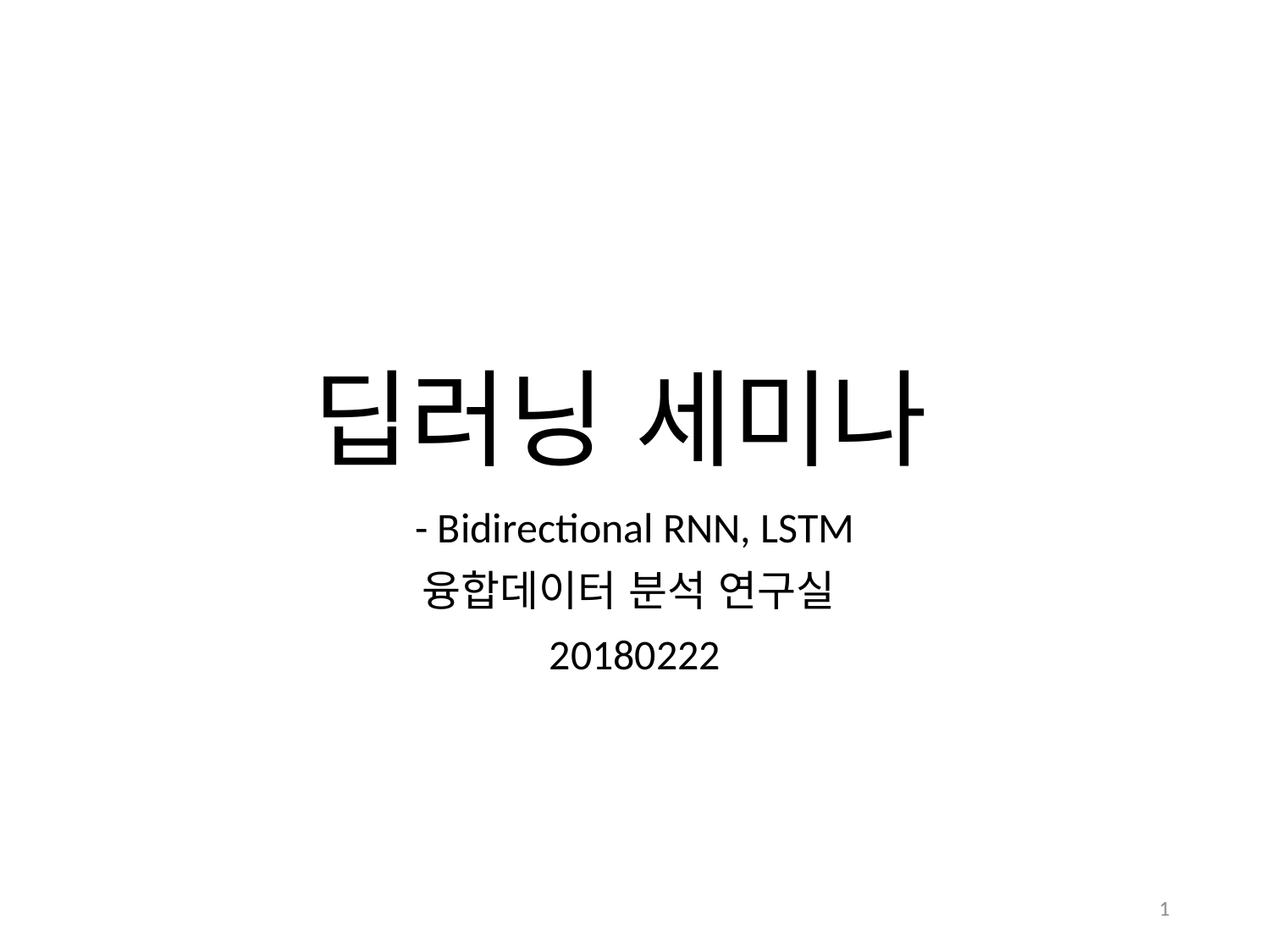

# 딥러닝 세미나
- Bidirectional RNN, LSTM
융합데이터 분석 연구실
20180222

1